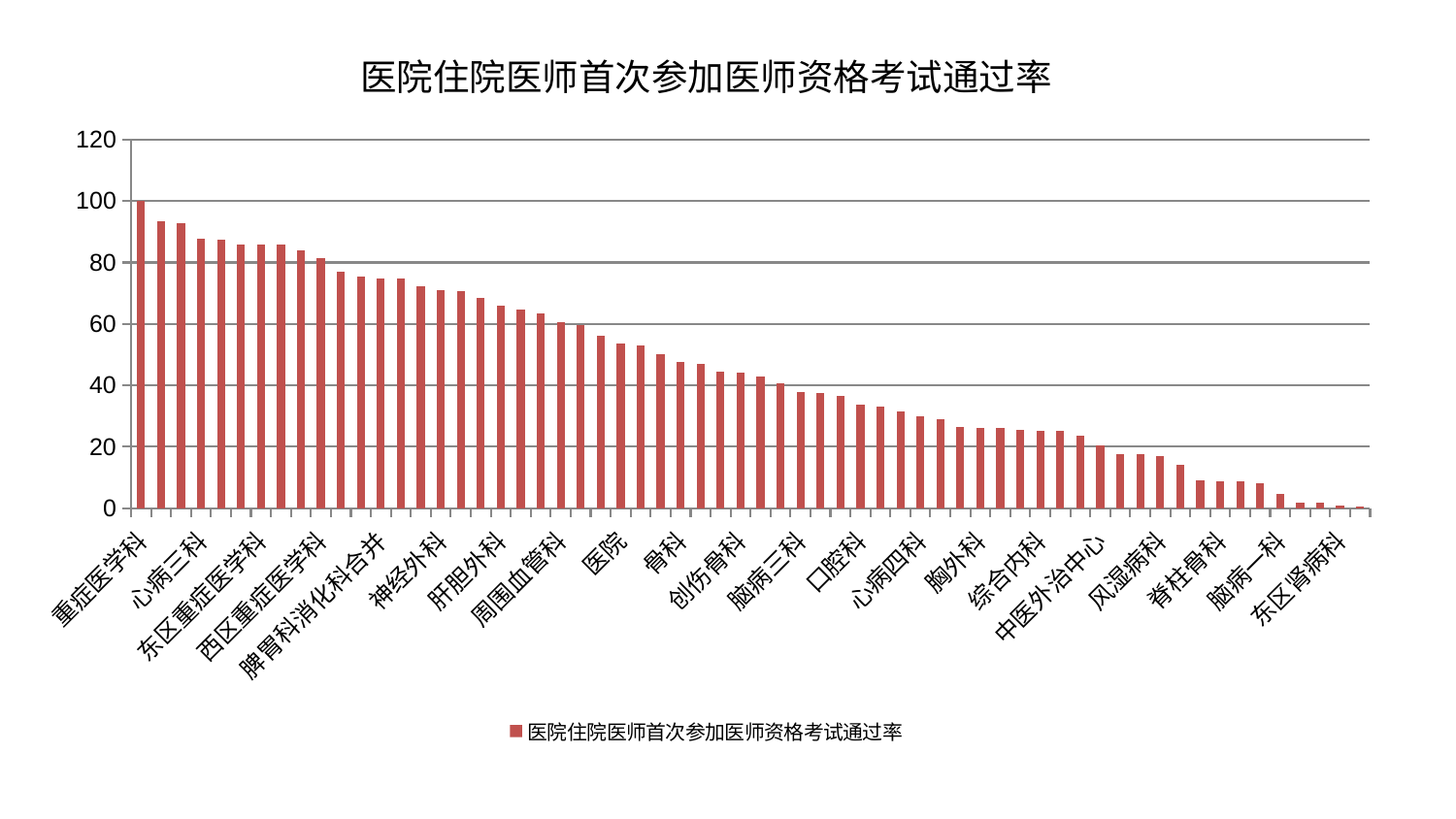

### Chart: 医院住院医师首次参加医师资格考试通过率

| Category | 医院住院医师首次参加医师资格考试通过率 |
|---|---|
| 重症医学科 | 100.0 |
| 肿瘤内科 | 93.37954274282122 |
| 老年医学科 | 92.71710620062375 |
| 心病三科 | 87.75629352003662 |
| 康复科 | 87.52064735940633 |
| 消化内科 | 85.9984836429949 |
| 东区重症医学科 | 85.9857042474317 |
| 心血管内科 | 85.78726644991461 |
| 脑病二科 | 84.05426655240564 |
| 西区重症医学科 | 81.52201201450019 |
| 肾脏内科 | 77.03659195794006 |
| 肝病科 | 75.51325496612598 |
| 脾胃科消化科合并 | 74.74939023470235 |
| 皮肤科 | 74.6469043955598 |
| 乳腺甲状腺外科 | 72.4287259217069 |
| 神经外科 | 70.86425790888528 |
| 妇二科 | 70.58718045759514 |
| 内分泌科 | 68.51663798160357 |
| 肝胆外科 | 65.81340217007869 |
| 脾胃病科 | 64.7009234991937 |
| 显微骨科 | 63.39110917537715 |
| 周围血管科 | 60.48298596178827 |
| 肛肠科 | 59.76828428327224 |
| 运动损伤骨科 | 56.1565541419713 |
| 医院 | 53.62803738754577 |
| 妇科 | 53.00281348241971 |
| 呼吸内科 | 50.240021462414816 |
| 骨科 | 47.50595480961893 |
| 心病二科 | 46.867399305304964 |
| 关节骨科 | 44.58167057399792 |
| 创伤骨科 | 44.22870945178584 |
| 中医经典科 | 42.79494519146377 |
| 神经内科 | 40.59511327294068 |
| 脑病三科 | 37.863106318994525 |
| 儿科 | 37.622501019196996 |
| 产科 | 36.70357666625997 |
| 口腔科 | 33.62160393329796 |
| 心病一科 | 33.16781750880531 |
| 身心医学科 | 31.583766848685084 |
| 心病四科 | 30.073496510836666 |
| 眼科 | 28.837216936460884 |
| 微创骨科 | 26.384887796974468 |
| 胸外科 | 26.28591831792966 |
| 推拿科 | 26.0082282243861 |
| 小儿推拿科 | 25.46317974576712 |
| 综合内科 | 25.35835327153477 |
| 耳鼻喉科 | 25.180851070884362 |
| 普通外科 | 23.636852499973237 |
| 中医外治中心 | 20.60005447503448 |
| 美容皮肤科 | 17.756712075268343 |
| 男科 | 17.480876455845998 |
| 风湿病科 | 17.090819438639304 |
| 肾病科 | 14.063589989822164 |
| 泌尿外科 | 9.139095464559547 |
| 脊柱骨科 | 8.921838409081012 |
| 小儿骨科 | 8.841651330531255 |
| 妇科妇二科合并 | 8.237659745153431 |
| 脑病一科 | 4.6299476821143895 |
| 血液科 | 1.9378990434573107 |
| 治未病中心 | 1.7304900857775158 |
| 东区肾病科 | 0.9167833369381775 |
| 针灸科 | 0.4970500817056782 |
249